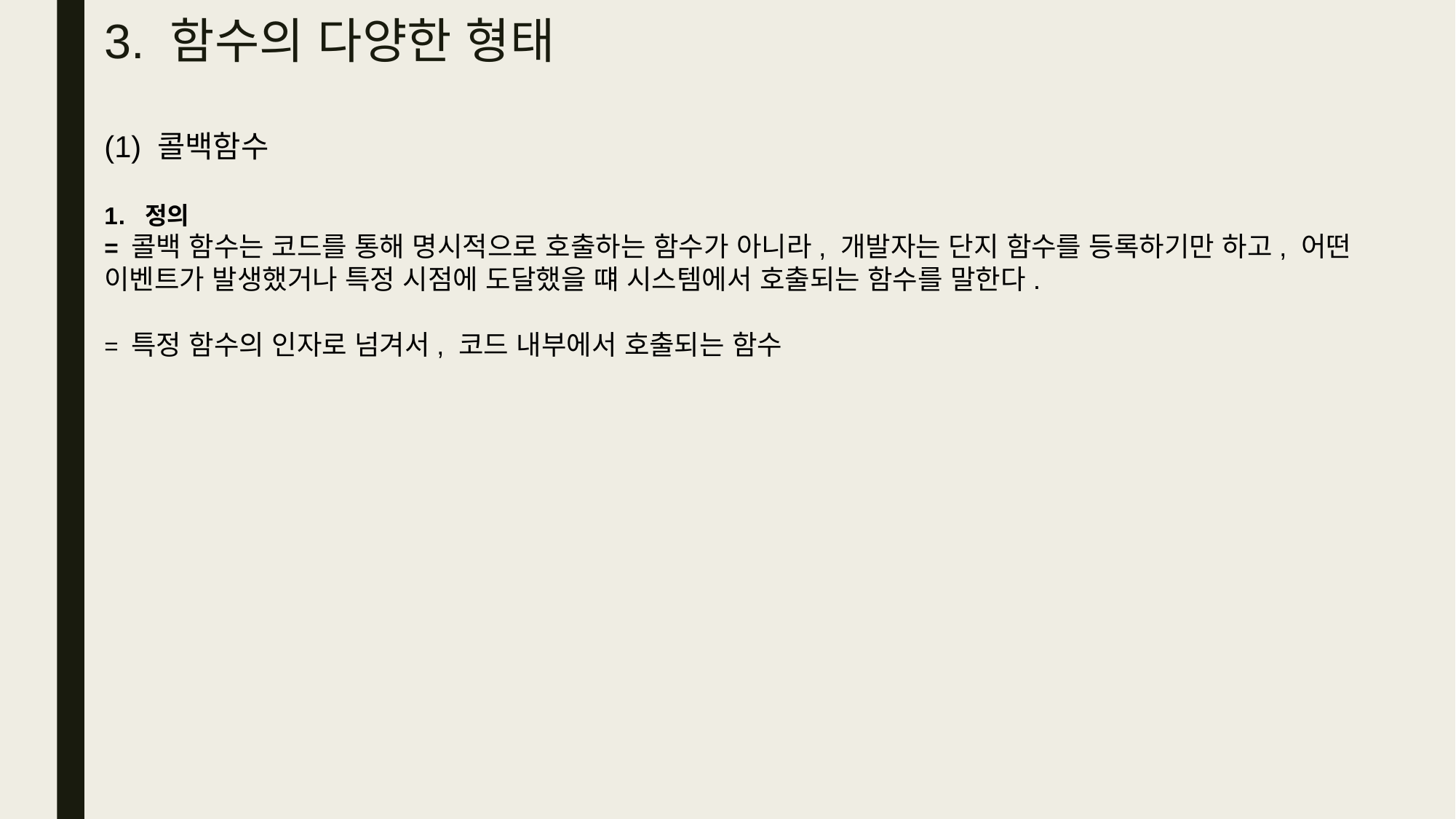

# 3. 함수의 다양한 형태
(1) 콜백함수

정의
= 콜백 함수는 코드를 통해 명시적으로 호출하는 함수가 아니라, 개발자는 단지 함수를 등록하기만 하고, 어떤 이벤트가 발생했거나 특정 시점에 도달했을 떄 시스템에서 호출되는 함수를 말한다.

= 특정 함수의 인자로 넘겨서, 코드 내부에서 호출되는 함수